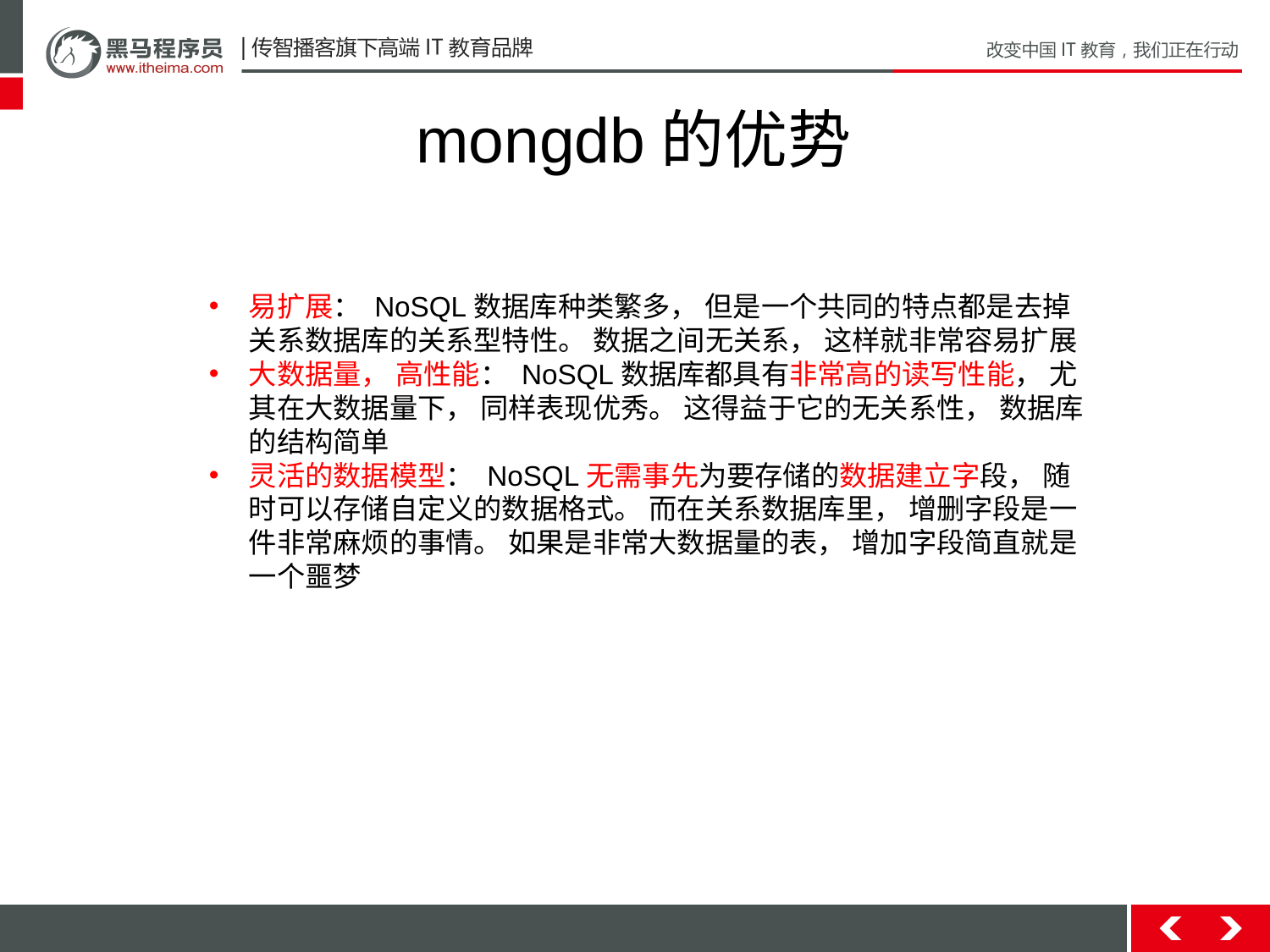

# mongdb的优势
易扩展： NoSQL数据库种类繁多， 但是⼀个共同的特点都是去掉关系数据库的关系型特性。 数据之间⽆关系， 这样就⾮常容易扩展
⼤数据量， ⾼性能： NoSQL数据库都具有⾮常⾼的读写性能， 尤其在⼤数据量下， 同样表现优秀。 这得益于它的⽆关系性， 数据库的结构简单
灵活的数据模型： NoSQL⽆需事先为要存储的数据建⽴字段， 随时可以存储⾃定义的数据格式。 ⽽在关系数据库⾥， 增删字段是⼀件⾮常麻烦的事情。 如果是⾮常⼤数据量的表， 增加字段简直就是⼀个噩梦